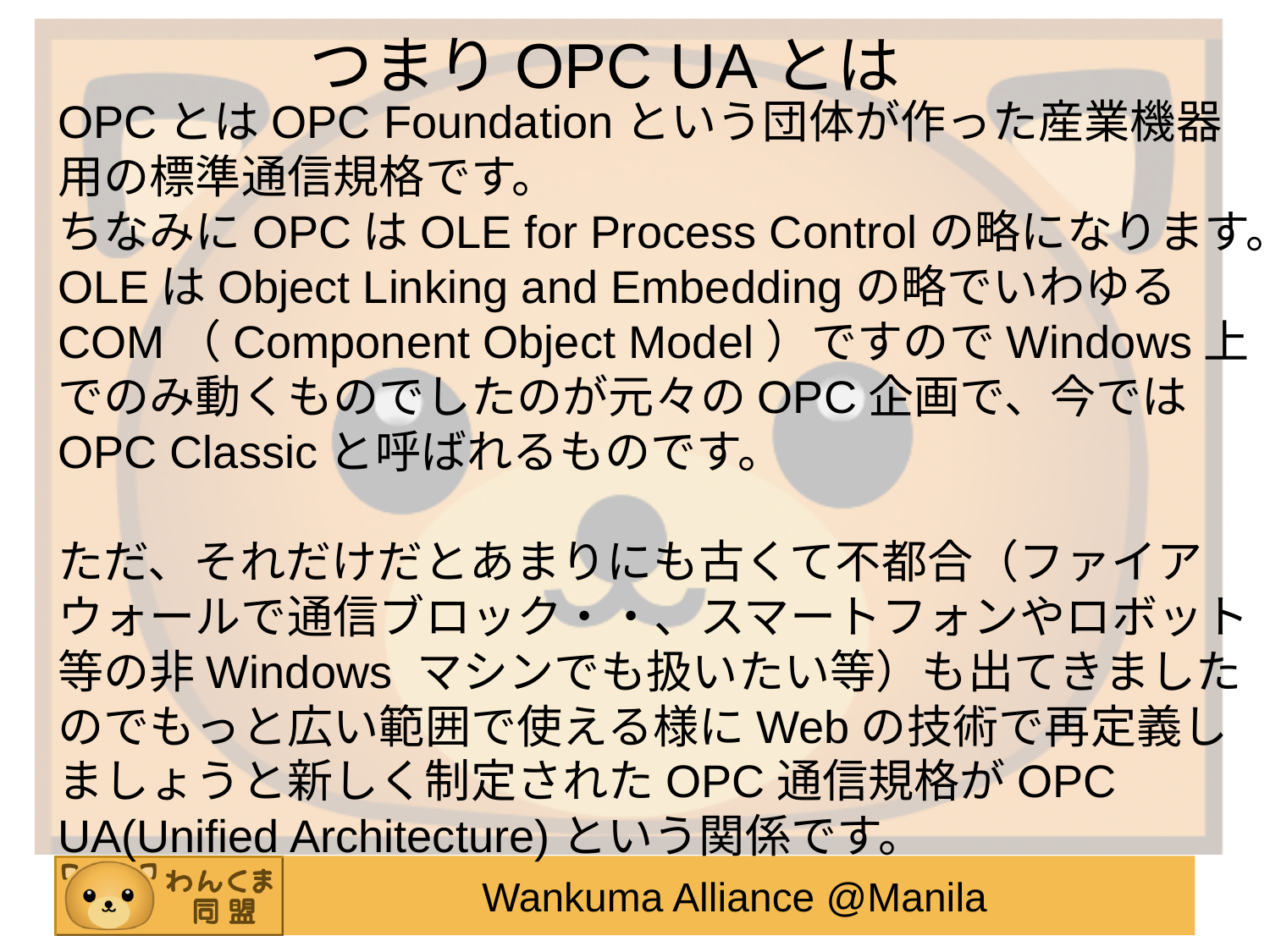

つまりOPC UAとは
OPCとはOPC Foundationという団体が作った産業機器用の標準通信規格です。
ちなみにOPCはOLE for Process Controlの略になります。OLEはObject Linking and Embeddingの略でいわゆるCOM（Component Object Model）ですのでWindows上でのみ動くものでしたのが元々のOPC企画で、今ではOPC Classicと呼ばれるものです。

ただ、それだけだとあまりにも古くて不都合（ファイアウォールで通信ブロック・・、スマートフォンやロボット等の非Windows マシンでも扱いたい等）も出てきましたのでもっと広い範囲で使える様にWebの技術で再定義しましょうと新しく制定されたOPC通信規格がOPC UA(Unified Architecture)という関係です。